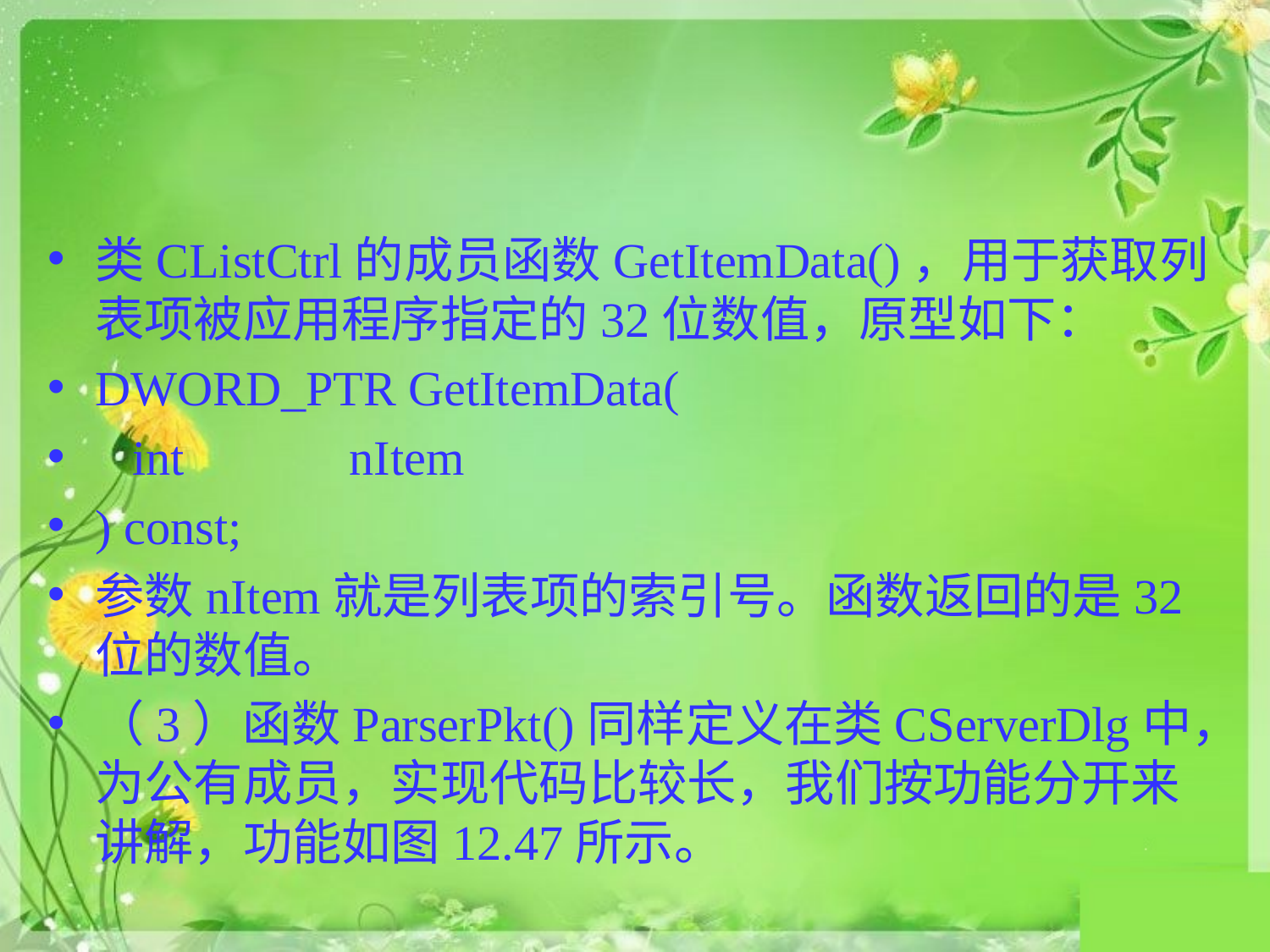

#
类CListCtrl的成员函数GetItemData()，用于获取列表项被应用程序指定的32位数值，原型如下：
DWORD_PTR GetItemData(
   int 		nItem
) const;
参数nItem就是列表项的索引号。函数返回的是32位的数值。
（3）函数ParserPkt()同样定义在类CServerDlg中，为公有成员，实现代码比较长，我们按功能分开来讲解，功能如图12.47所示。